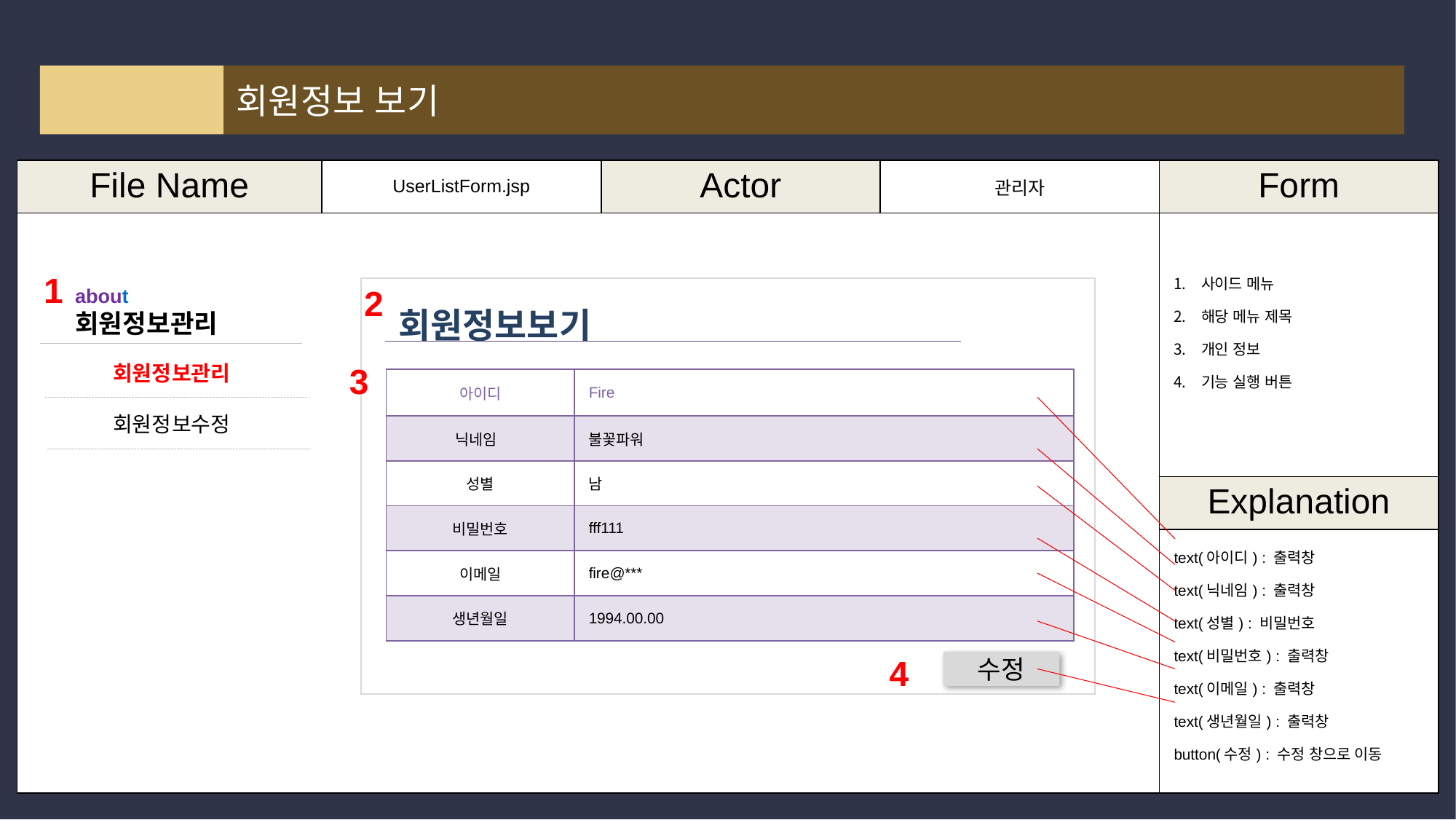

회원정보 보기
| File Name | UserListForm.jsp | Actor | 관리자 | Form |
| --- | --- | --- | --- | --- |
|  |  |  |  | 사이드 메뉴 해당 메뉴 제목 개인 정보 기능 실행 버튼 |
|  |  |  |  | Explanation |
|  |  |  |  | text(아이디) : 출력창 text(닉네임) : 출력창 text(성별) : 비밀번호 text(비밀번호) : 출력창 text(이메일) : 출력창 text(생년월일) : 출력창 button(수정) : 수정 창으로 이동 |
1
2
about
회원정보관리

회원정보보기
3
회원정보관리
| 아이디 | Fire |
| --- | --- |
| 닉네임 | 불꽃파워 |
| 성별 | 남 |
| 비밀번호 | fff111 |
| 이메일 | fire@\*\*\* |
| 생년월일 | 1994.00.00 |
회원정보수정
4
수정